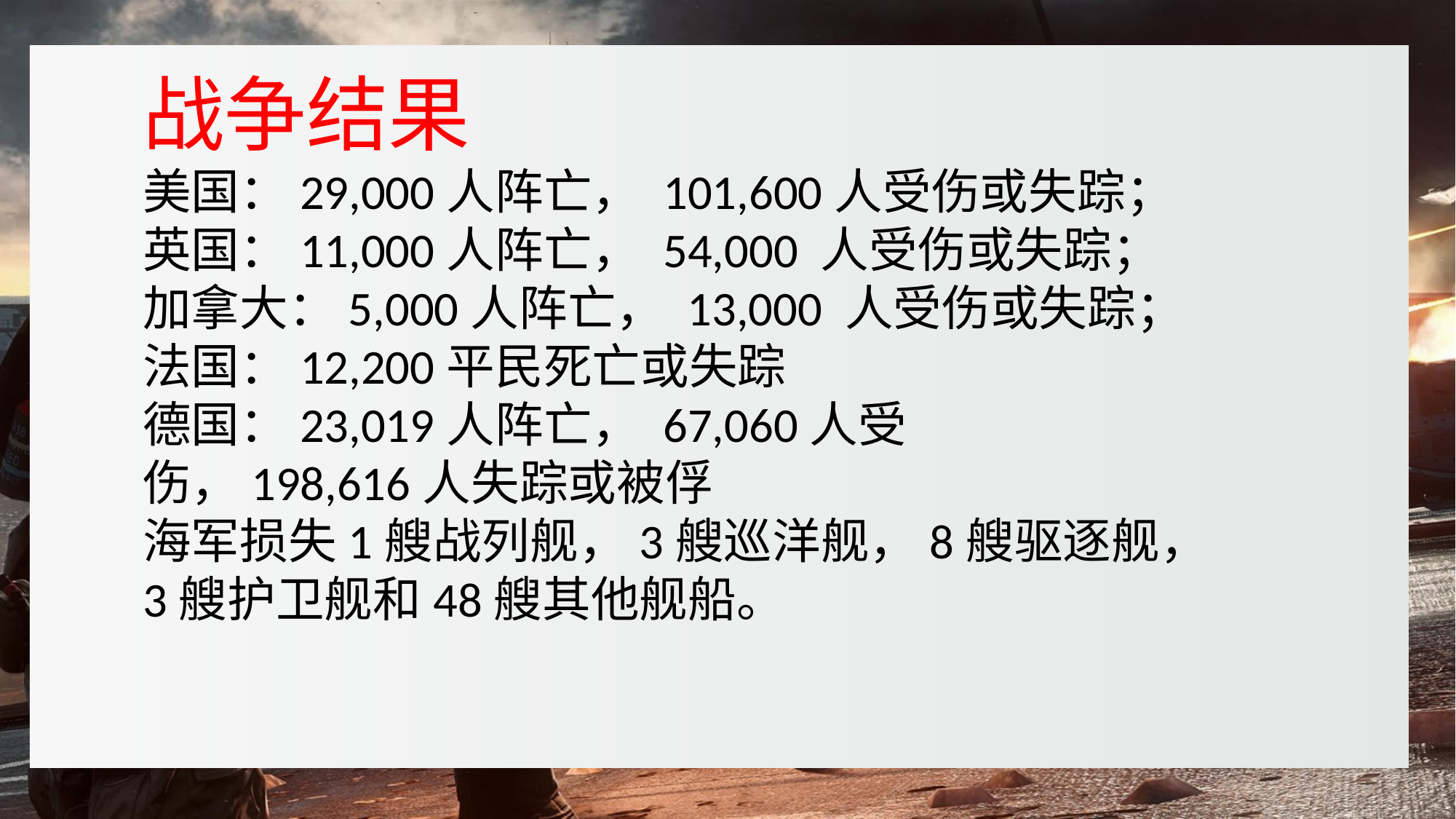

#

战争结果
美国：29,000人阵亡， 101,600人受伤或失踪；
英国：11,000人阵亡， 54,000 人受伤或失踪；
加拿大：5,000人阵亡， 13,000 人受伤或失踪；
法国：12,200平民死亡或失踪
德国：23,019人阵亡， 67,060人受伤，198,616人失踪或被俘
海军损失1艘战列舰，3艘巡洋舰，8艘驱逐舰，3艘护卫舰和48艘其他舰船。